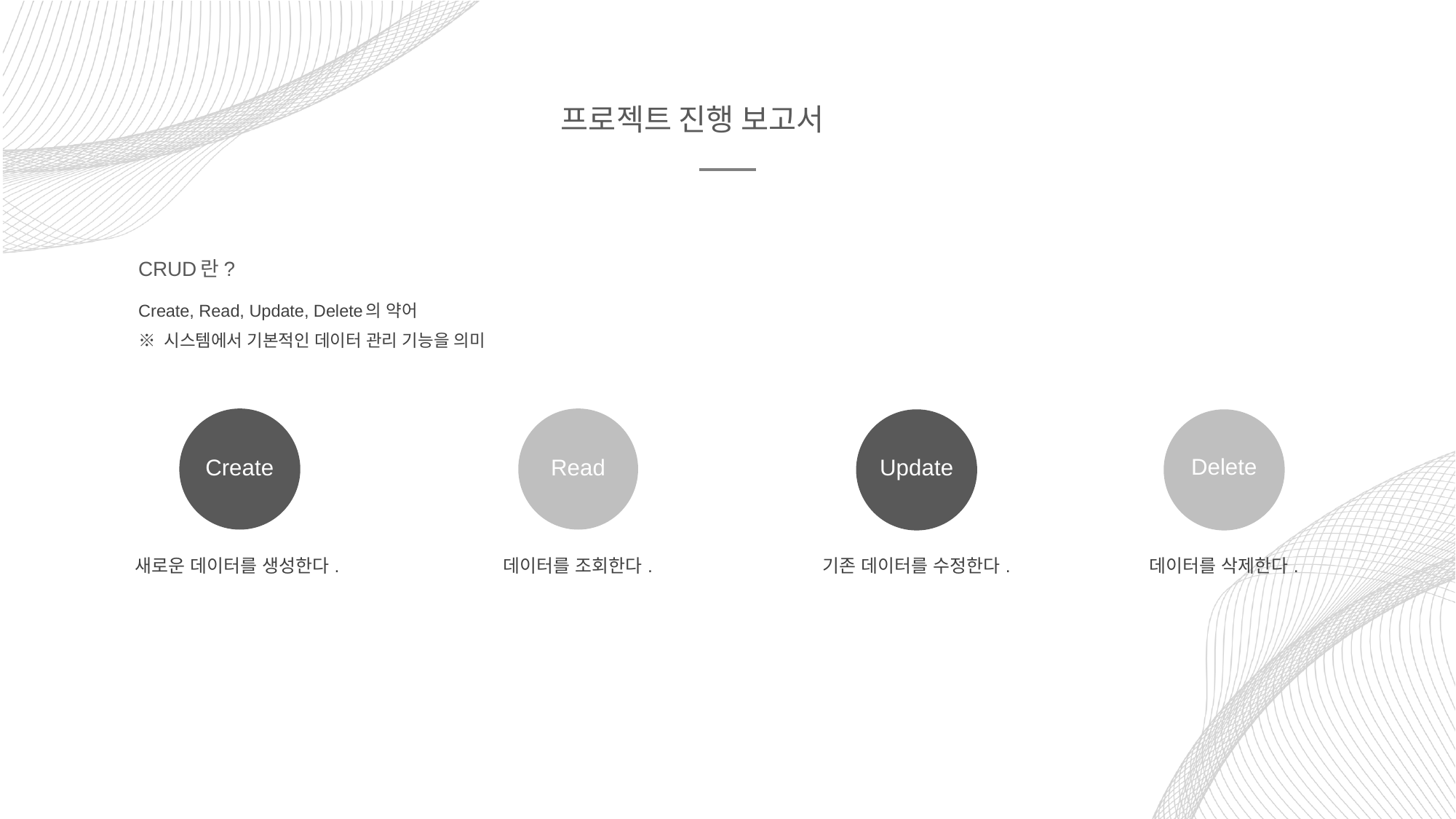

프로젝트 진행 보고서
CRUD란?
Create, Read, Update, Delete의 약어
※ 시스템에서 기본적인 데이터 관리 기능을 의미

새로운 데이터를 생성한다.
데이터를 조회한다.
기존 데이터를 수정한다.
데이터를 삭제한다.
Delete
Create
Read
Update